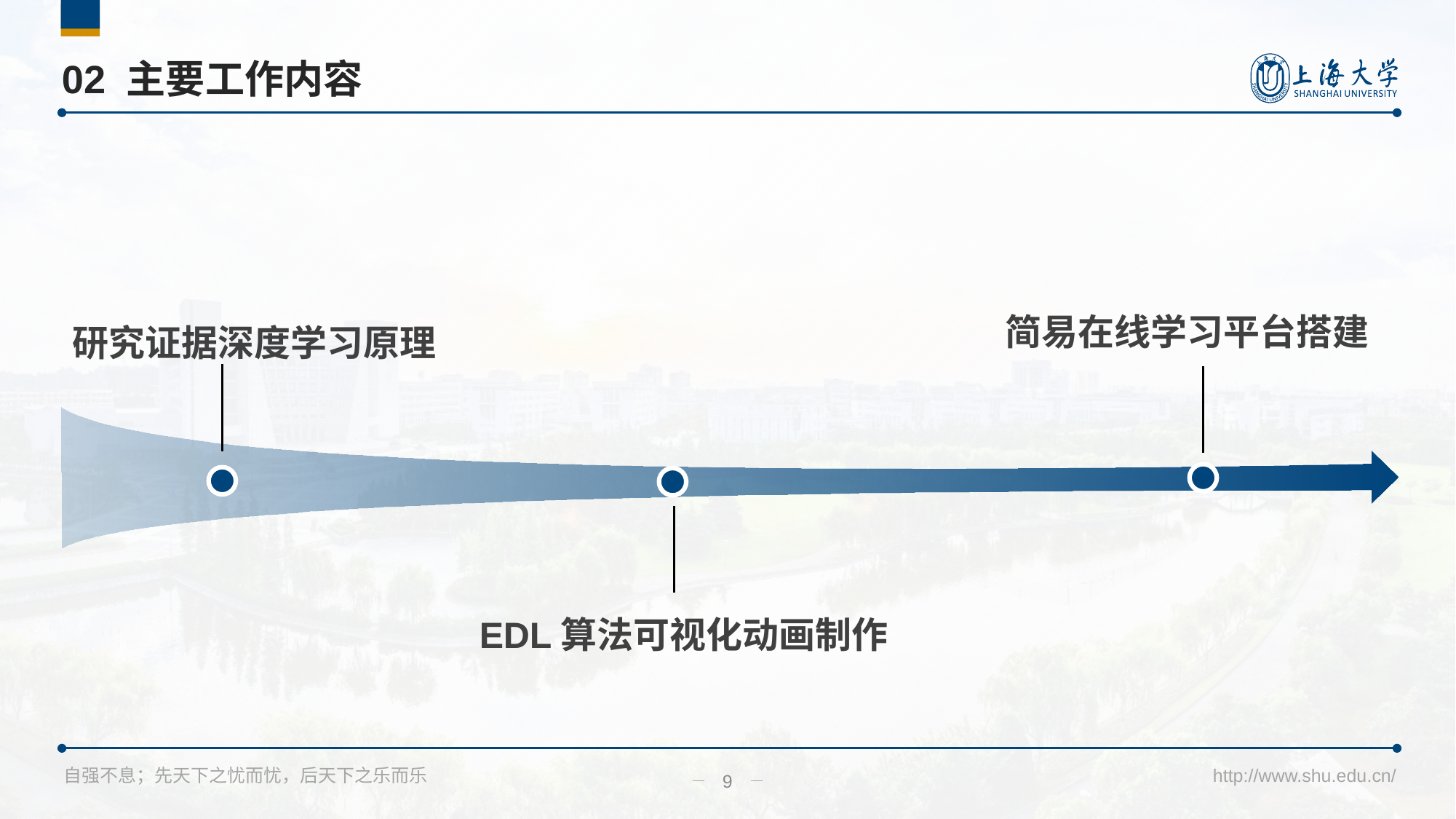

# 02 主要工作内容
简易在线学习平台搭建
研究证据深度学习原理

EDL算法可视化动画制作
9